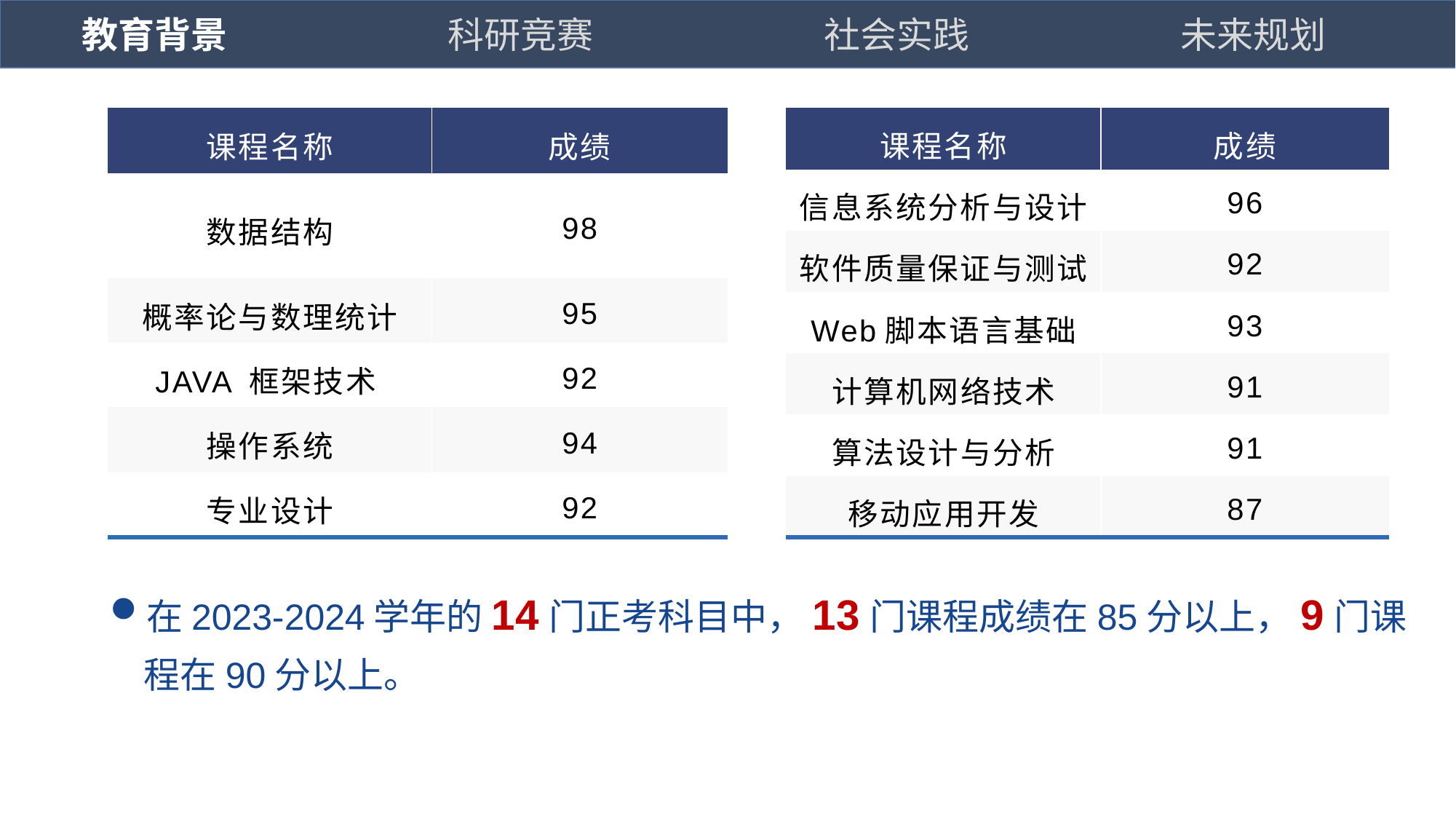

教育背景
科研竞赛
社会实践
未来规划
| 课程名称 | 成绩 |
| --- | --- |
| 数据结构 | 98 |
| 概率论与数理统计 | 95 |
| JAVA 框架技术 | 92 |
| 操作系统 | 94 |
| 专业设计 | 92 |
| 课程名称 | 成绩 |
| --- | --- |
| 信息系统分析与设计 | 96 |
| 软件质量保证与测试 | 92 |
| Web脚本语言基础 | 93 |
| 计算机网络技术 | 91 |
| 算法设计与分析 | 91 |
| 移动应用开发 | 87 |
在2023-2024学年的14门正考科目中，13门课程成绩在85分以上，9门课程在90分以上。